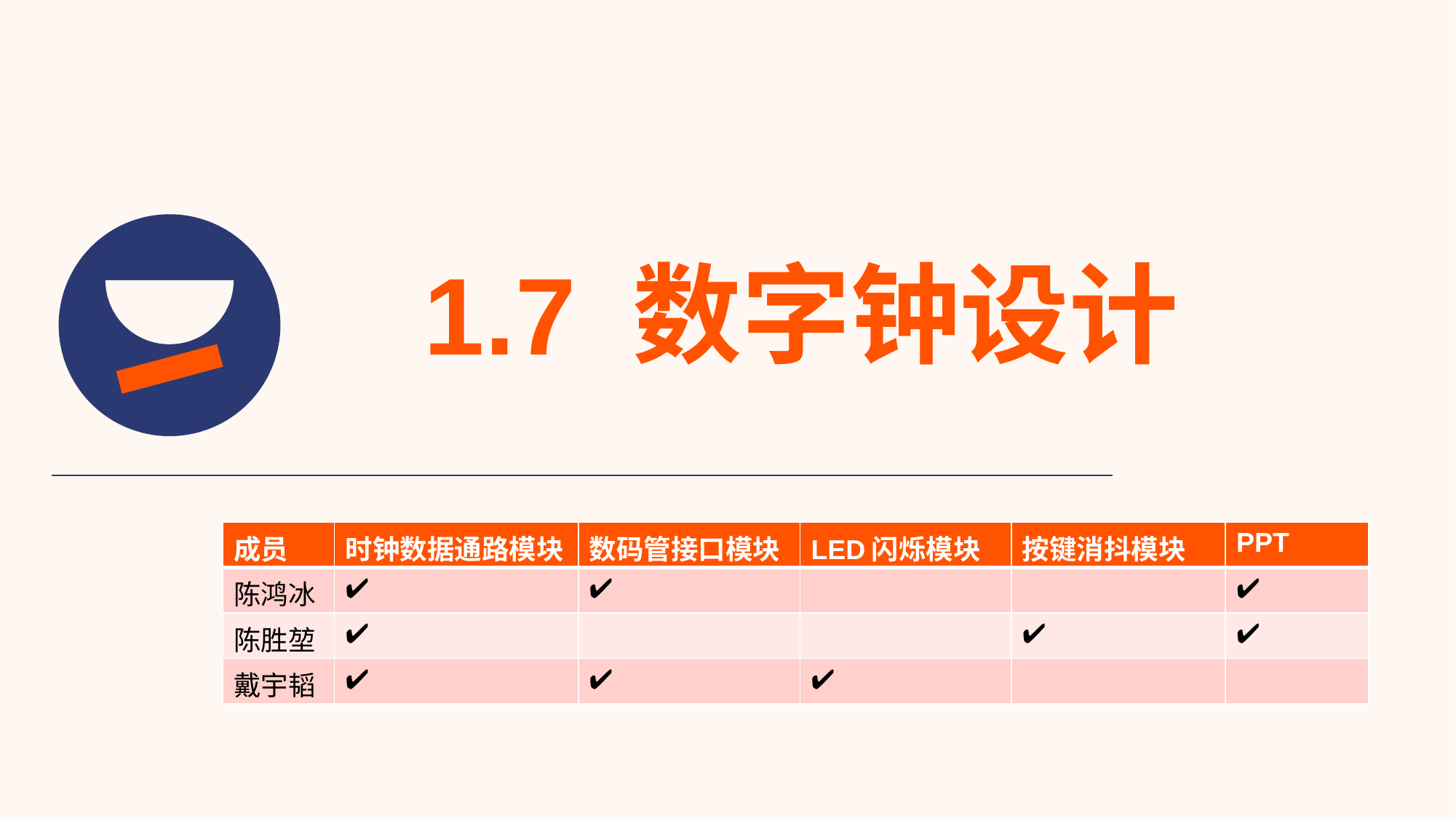

1.7 数字钟设计

| 成员 | 时钟数据通路模块 | 数码管接口模块 | LED闪烁模块 | 按键消抖模块 | PPT |
| --- | --- | --- | --- | --- | --- |
| 陈鸿冰 | ✔ | ✔ |  |  | ✔ |
| 陈胜堃 | ✔ |  |  | ✔ | ✔ |
| 戴宇韬 | ✔ | ✔ | ✔ |  |  |